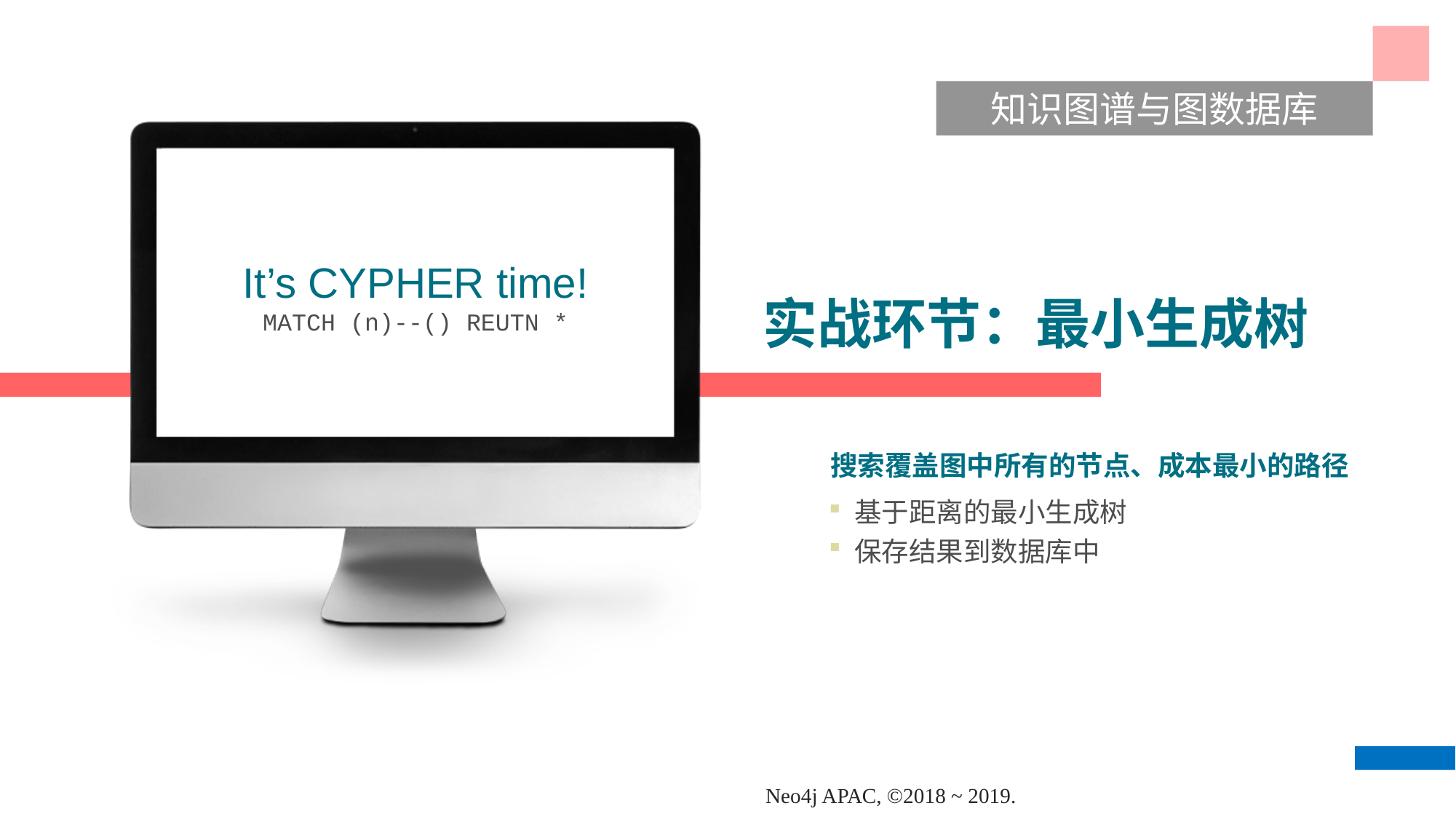

知识图谱与图数据库

It’s CYPHER time!
MATCH (n)--() REUTN *

# 实战环节：最小生成树
搜索覆盖图中所有的节点、成本最小的路径
基于距离的最小生成树
保存结果到数据库中